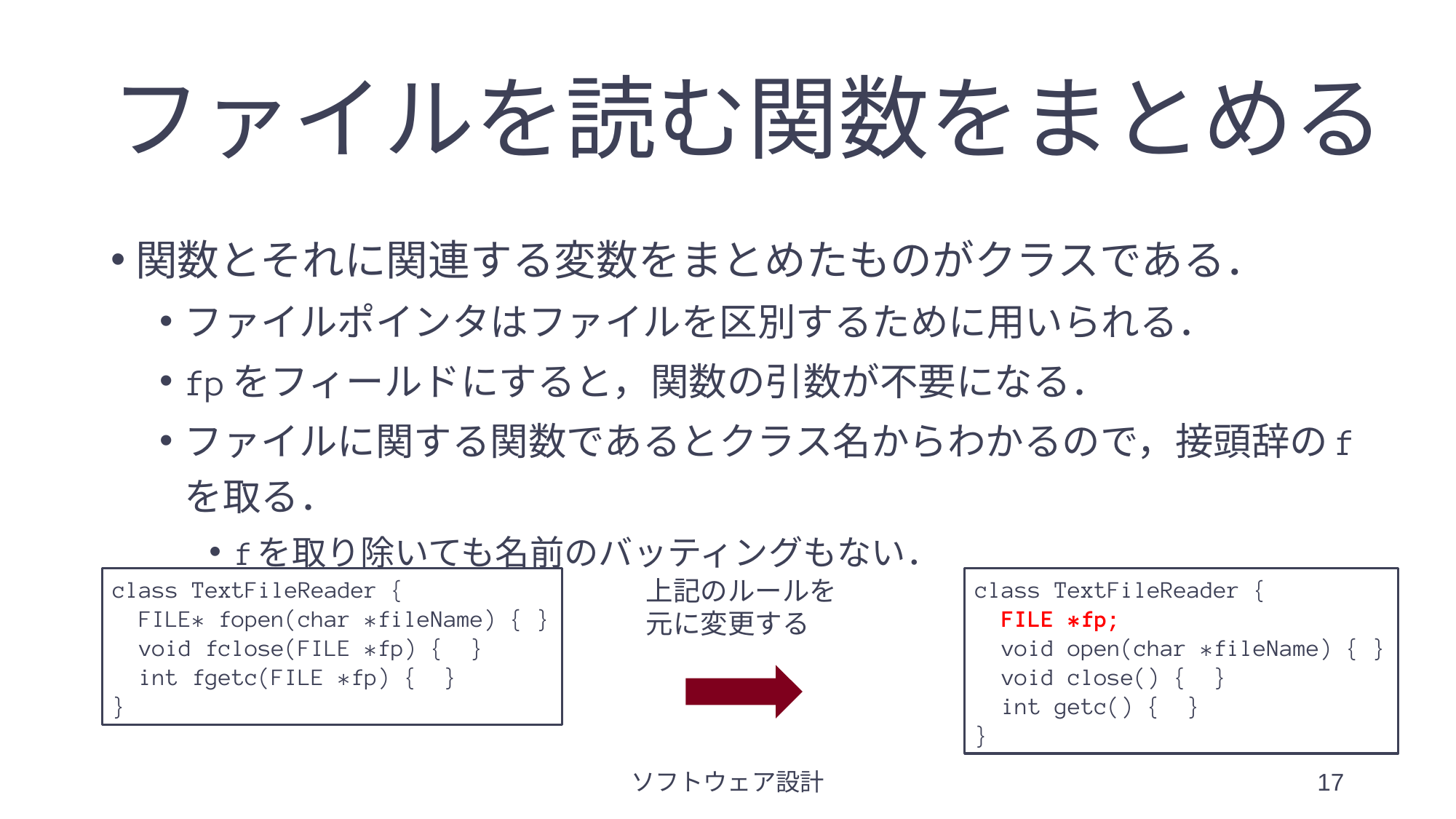

# ファイルを読む関数をまとめる
関数とそれに関連する変数をまとめたものがクラスである．
ファイルポインタはファイルを区別するために用いられる．
fpをフィールドにすると，関数の引数が不要になる．
ファイルに関する関数であるとクラス名からわかるので，接頭辞のfを取る．
fを取り除いても名前のバッティングもない．
class TextFileReader {
  FILE* fopen(char *fileName) { }
  void fclose(FILE *fp) {  }
  int fgetc(FILE *fp) {  }
}
上記のルールを元に変更する
class TextFileReader {
  FILE *fp;
  void open(char *fileName) { }
  void close() {  }
  int getc() {  }
}

ソフトウェア設計
17